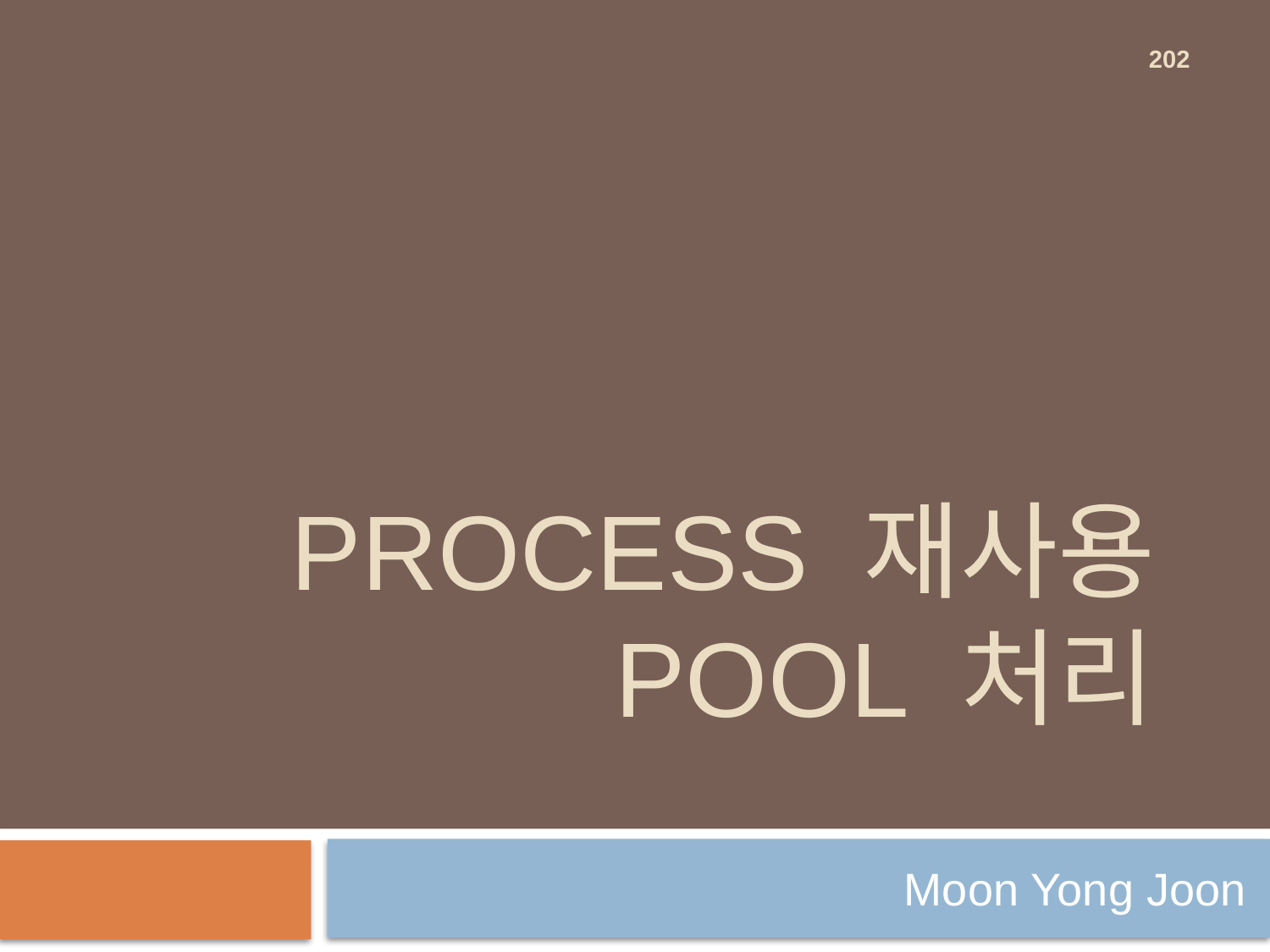

202
# Process 재사용 Pool 처리
Moon Yong Joon